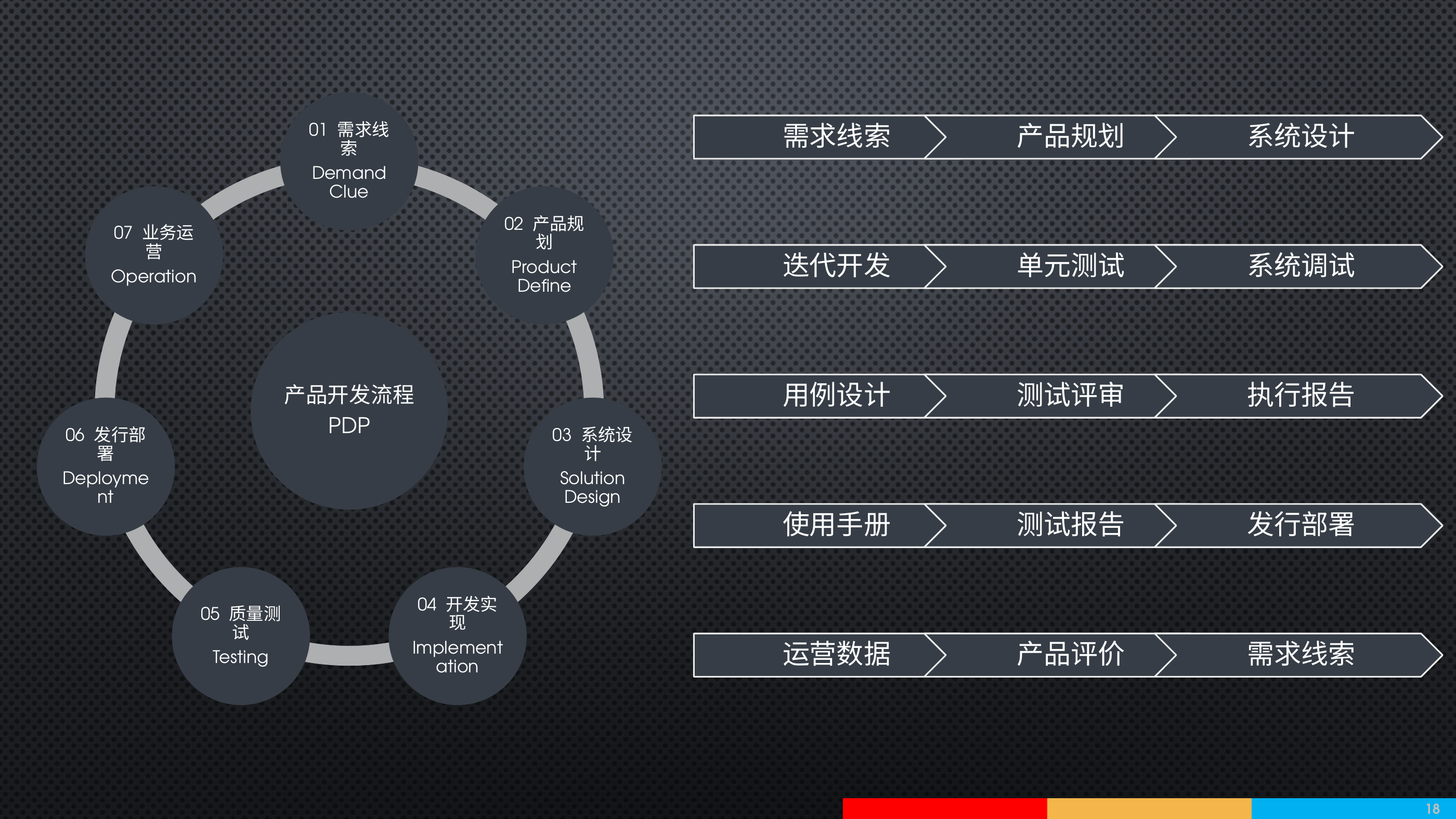

产品开发流程
PDP
01 需求线索
Demand Clue
02 产品规划
Product Define
03 系统设计
Solution Design
04 开发实现
Implementation
05 质量测试
Testing
06 发行部署
Deployment
07 业务运营
Operation
需求线索
产品规划
系统设计
迭代开发
单元测试
系统调试
用例设计
测试评审
执行报告
使用手册
测试报告
发行部署
运营数据
产品评价
需求线索